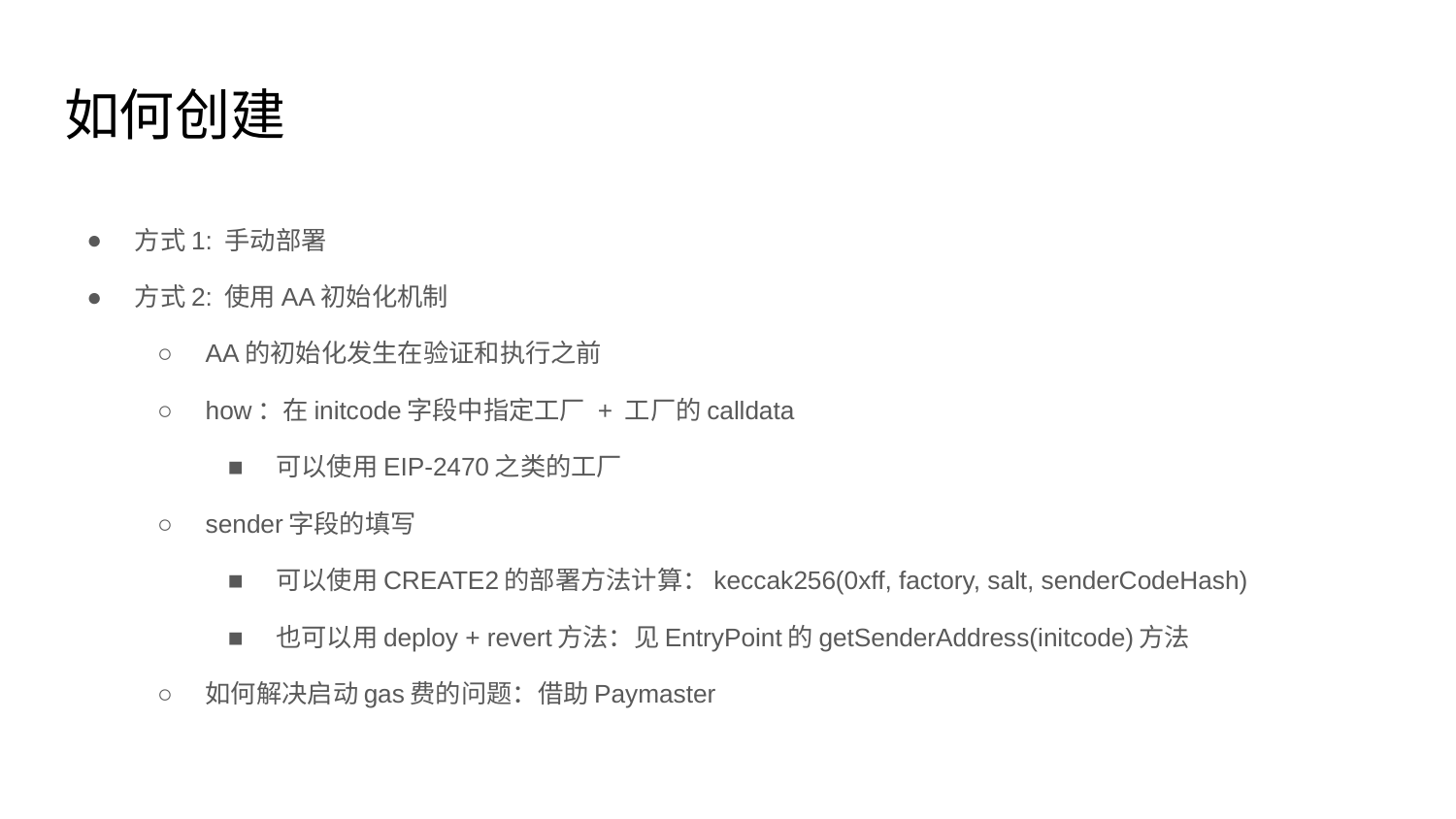

# 如何创建
方式1: 手动部署
方式2: 使用AA初始化机制
AA的初始化发生在验证和执行之前
how：在initcode字段中指定工厂 + 工厂的calldata
可以使用EIP-2470之类的工厂
sender字段的填写
可以使用CREATE2的部署方法计算：keccak256(0xff, factory, salt, senderCodeHash)
也可以用deploy + revert方法：见EntryPoint的getSenderAddress(initcode)方法
如何解决启动gas费的问题：借助Paymaster